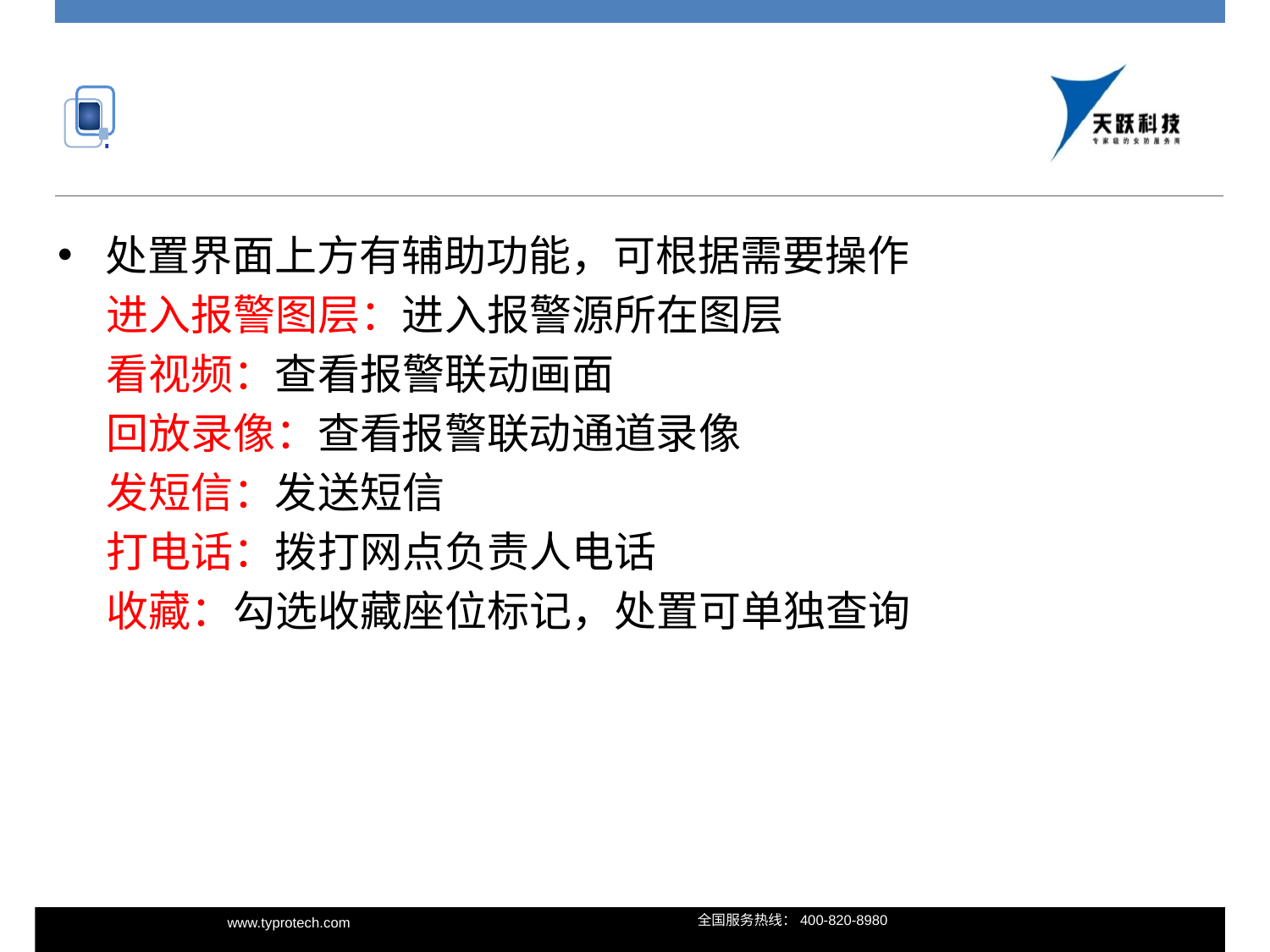

#
处置界面上方有辅助功能，可根据需要操作
    进入报警图层：进入报警源所在图层
    看视频：查看报警联动画面
    回放录像：查看报警联动通道录像
    发短信：发送短信
    打电话：拨打网点负责人电话
    收藏：勾选收藏座位标记，处置可单独查询